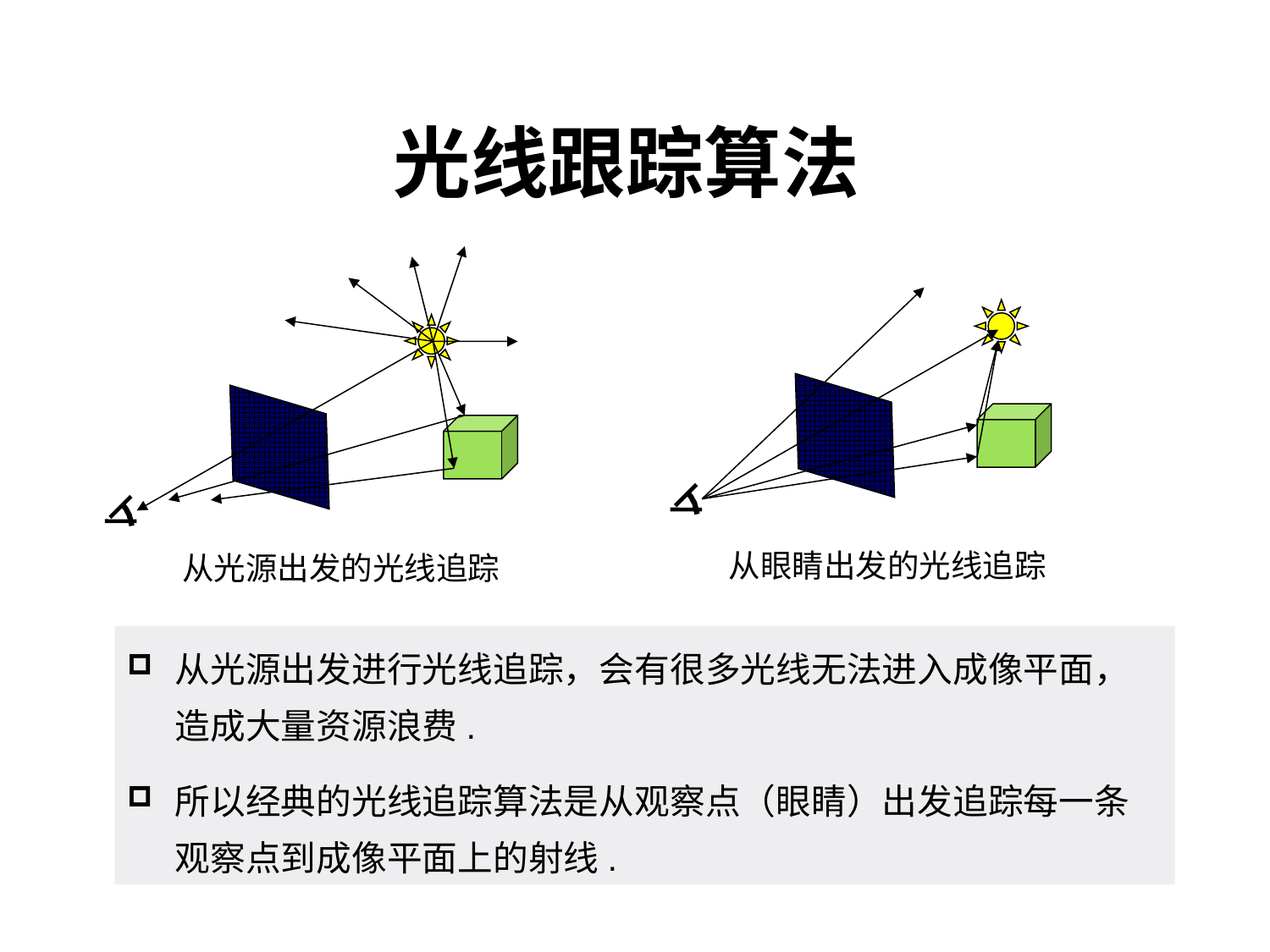

# 光线跟踪算法

从眼睛出发的光线追踪
从光源出发的光线追踪
从光源出发进行光线追踪，会有很多光线无法进入成像平面，造成大量资源浪费.
所以经典的光线追踪算法是从观察点（眼睛）出发追踪每一条观察点到成像平面上的射线.